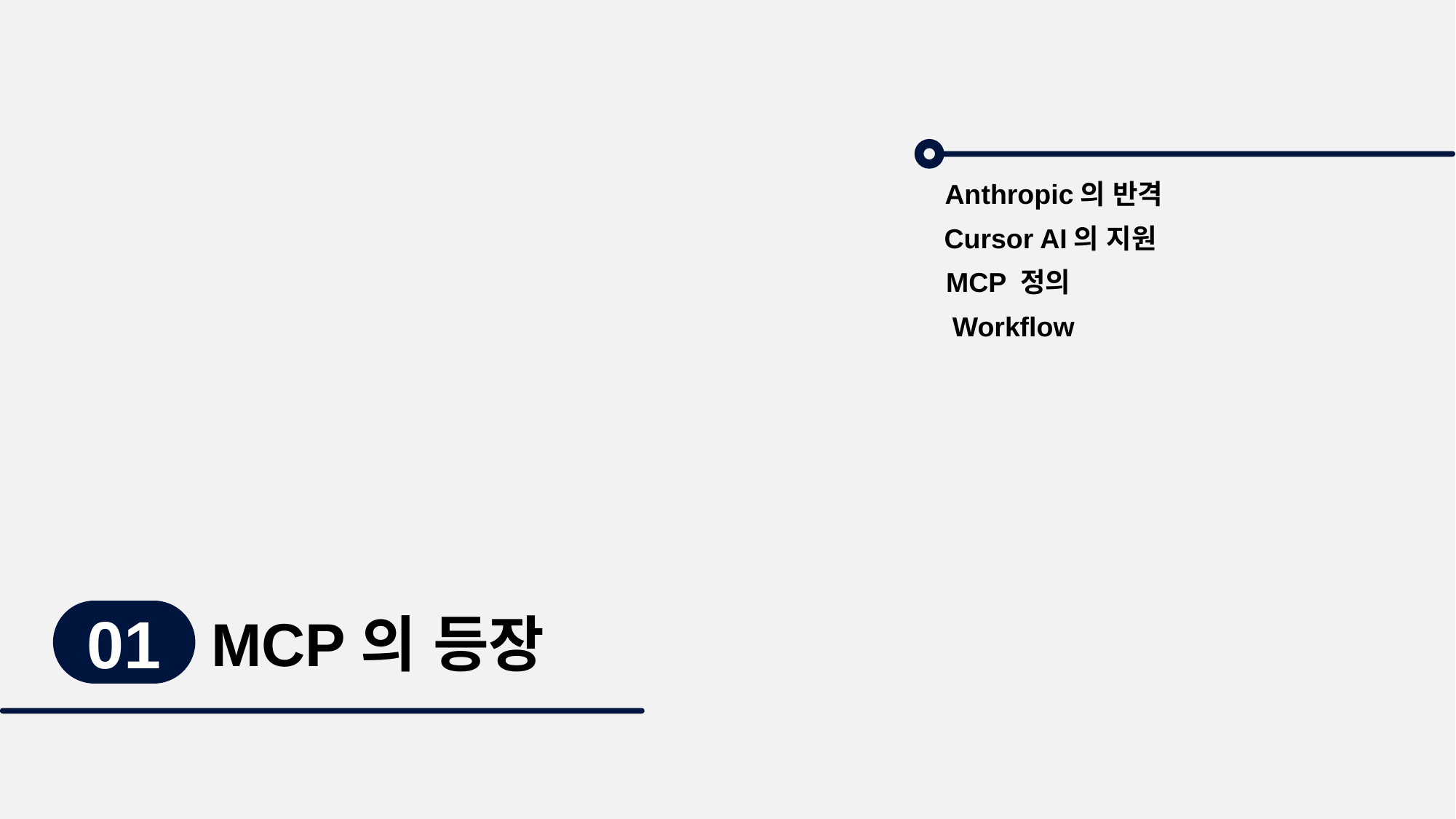

Anthropic의 반격
Cursor AI의 지원
MCP 정의
Workflow
01
MCP의 등장